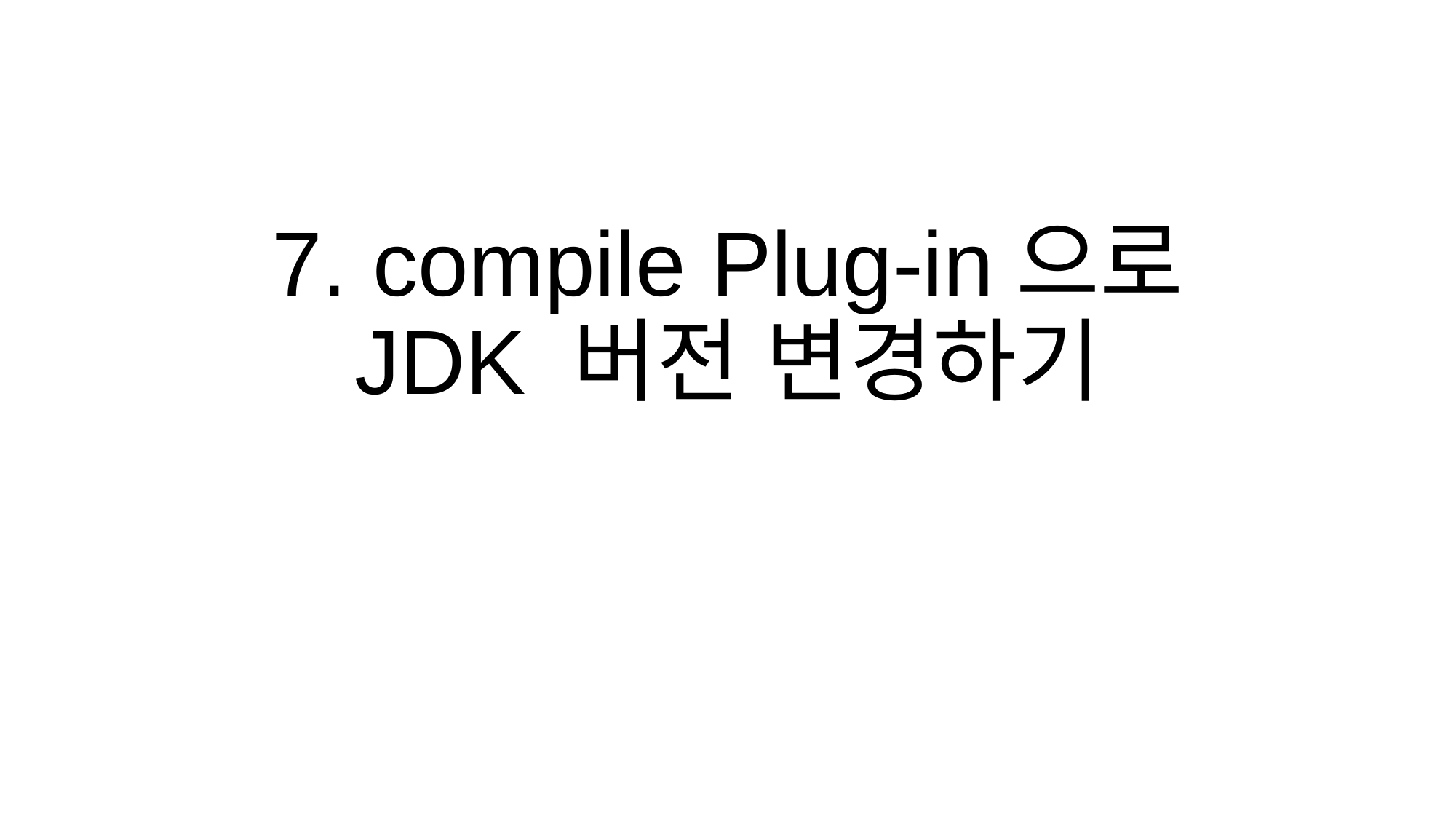

# 7. compile Plug-in으로 JDK 버전 변경하기